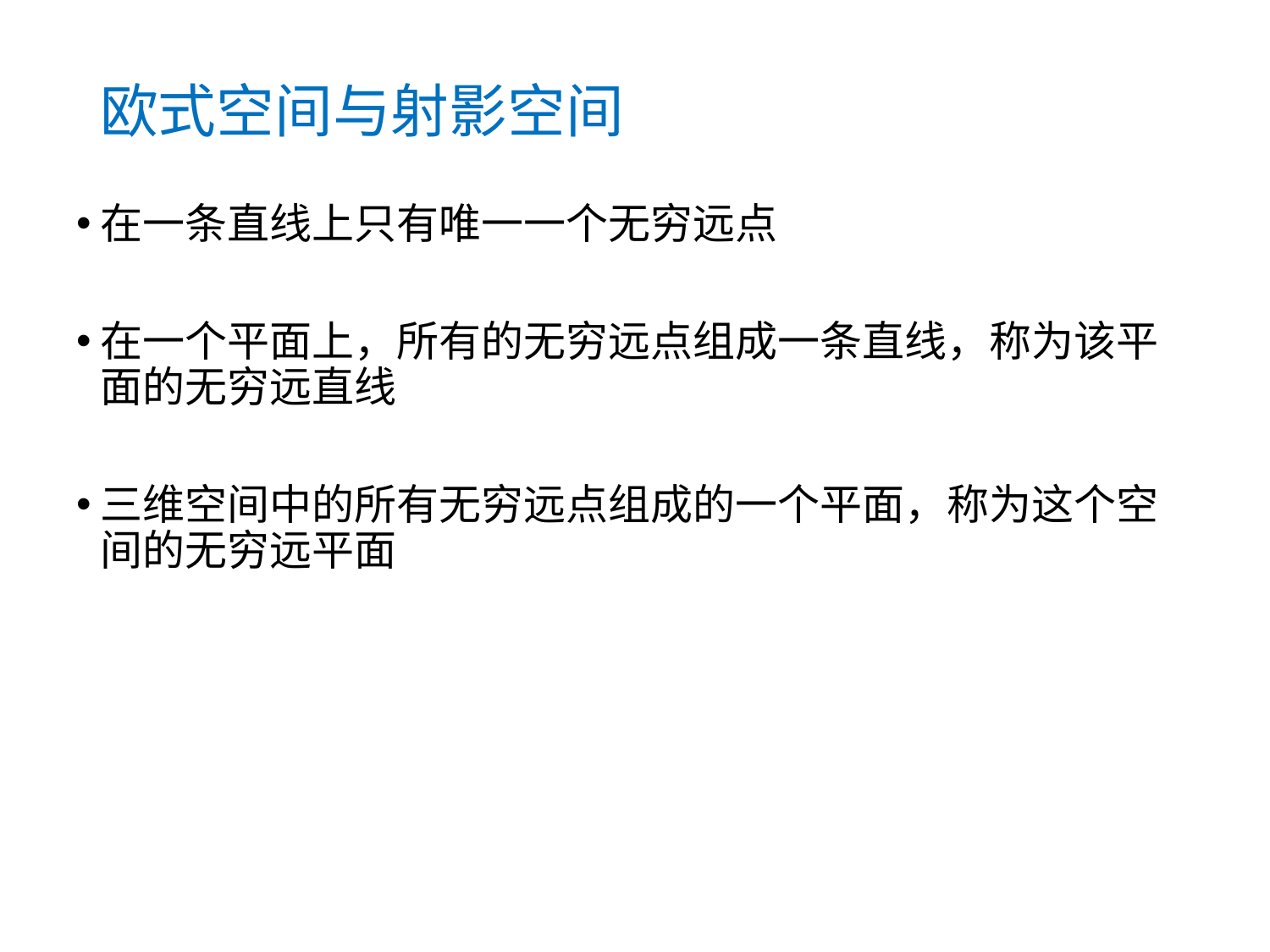

欧式空间与射影空间
在一条直线上只有唯一一个无穷远点

在一个平面上，所有的无穷远点组成一条直线，称为该平面的无穷远直线

三维空间中的所有无穷远点组成的一个平面，称为这个空间的无穷远平面